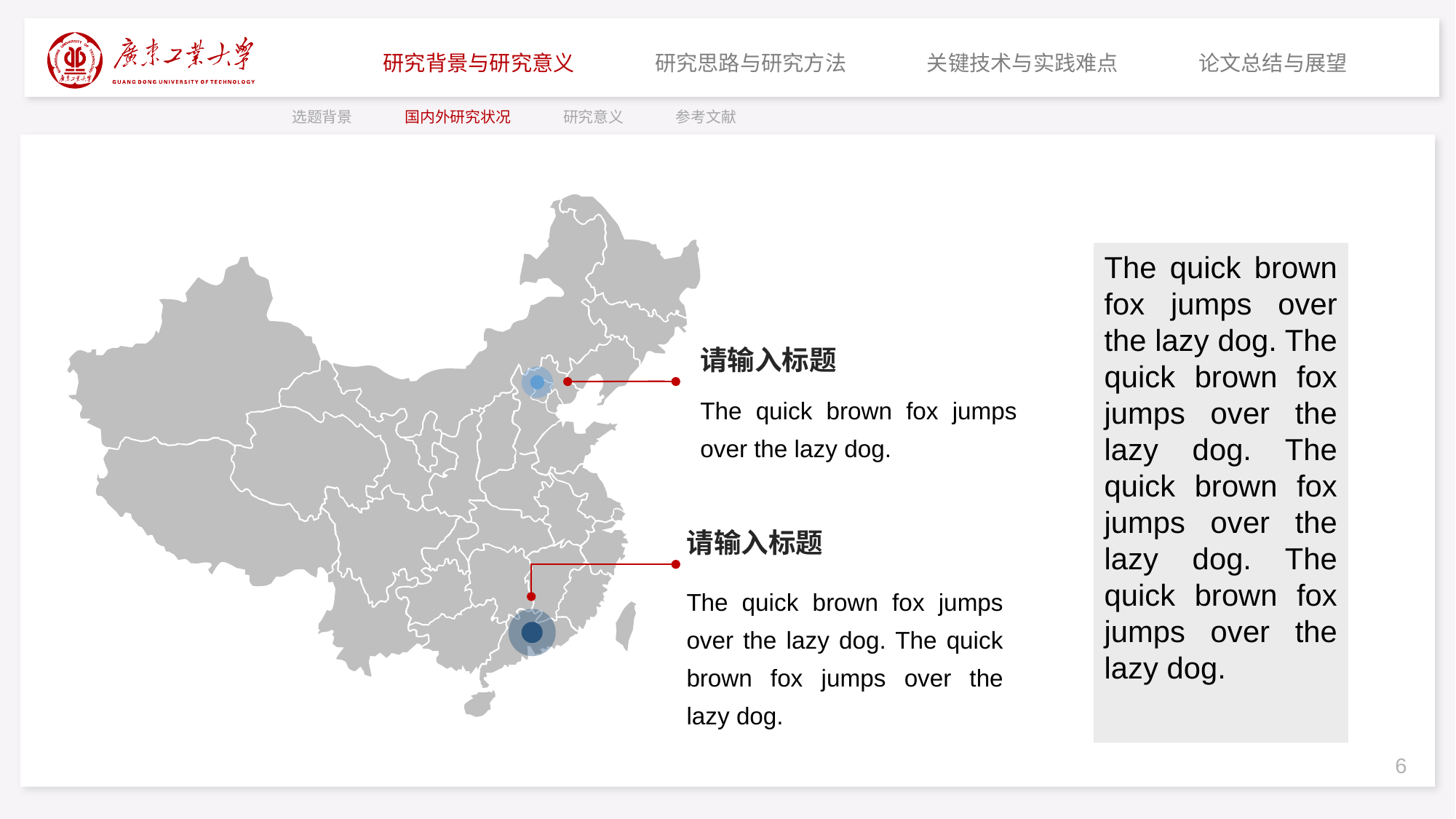

研究背景与研究意义
研究思路与研究方法
关键技术与实践难点
论文总结与展望
选题背景
国内外研究状况
研究意义
参考文献

The quick brown fox jumps over the lazy dog. The quick brown fox jumps over the lazy dog. The quick brown fox jumps over the lazy dog. The quick brown fox jumps over the lazy dog.
请输入标题

The quick brown fox jumps over the lazy dog.
请输入标题
The quick brown fox jumps over the lazy dog. The quick brown fox jumps over the lazy dog.

6